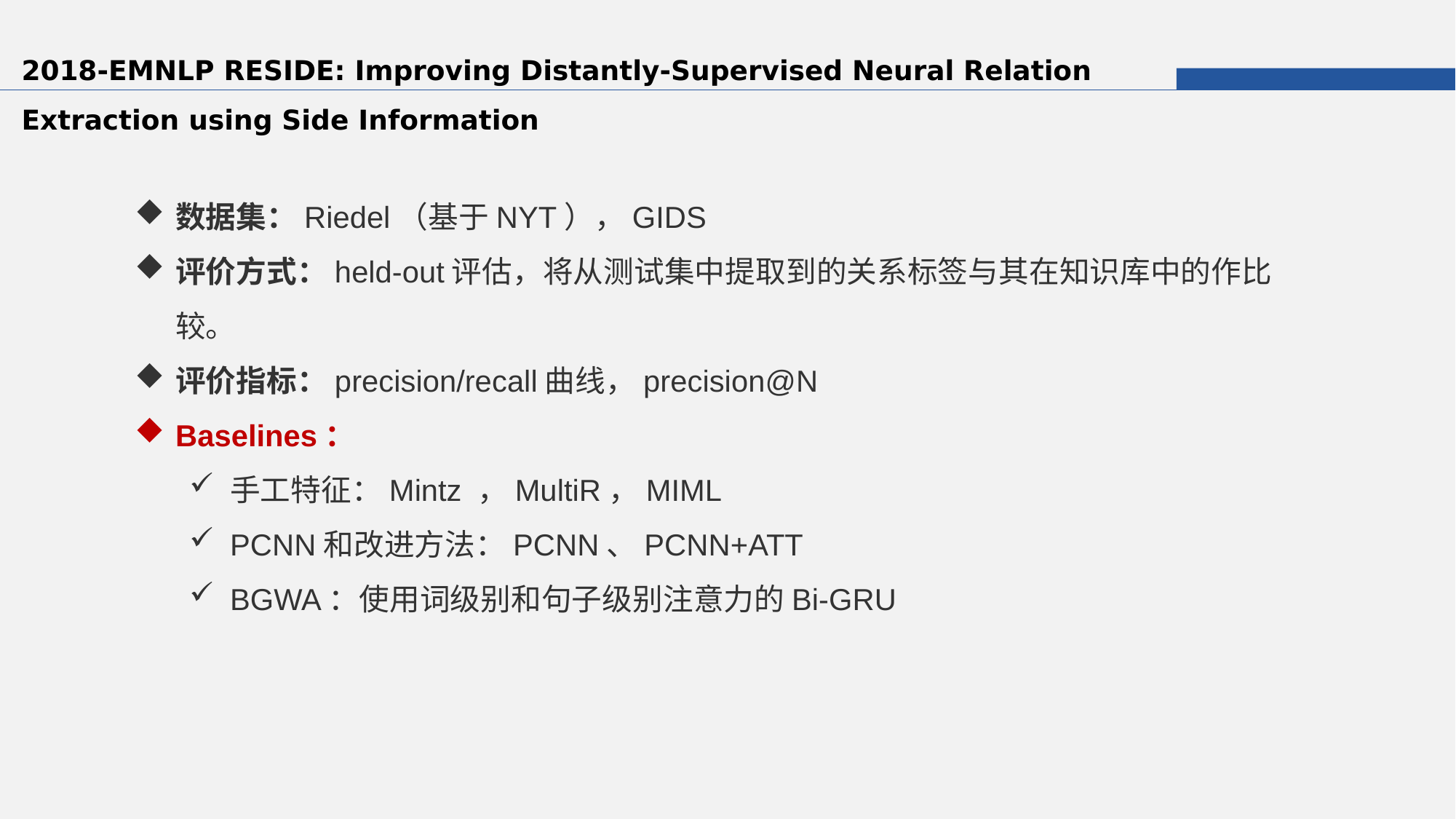

2018-EMNLP RESIDE: Improving Distantly-Supervised Neural Relation Extraction using Side Information
数据集：Riedel（基于NYT），GIDS
评价方式：held-out评估，将从测试集中提取到的关系标签与其在知识库中的作比较。
评价指标：precision/recall曲线，precision@N
Baselines：
手工特征：Mintz ，MultiR，MIML
PCNN和改进方法：PCNN、PCNN+ATT
BGWA：使用词级别和句子级别注意力的Bi-GRU